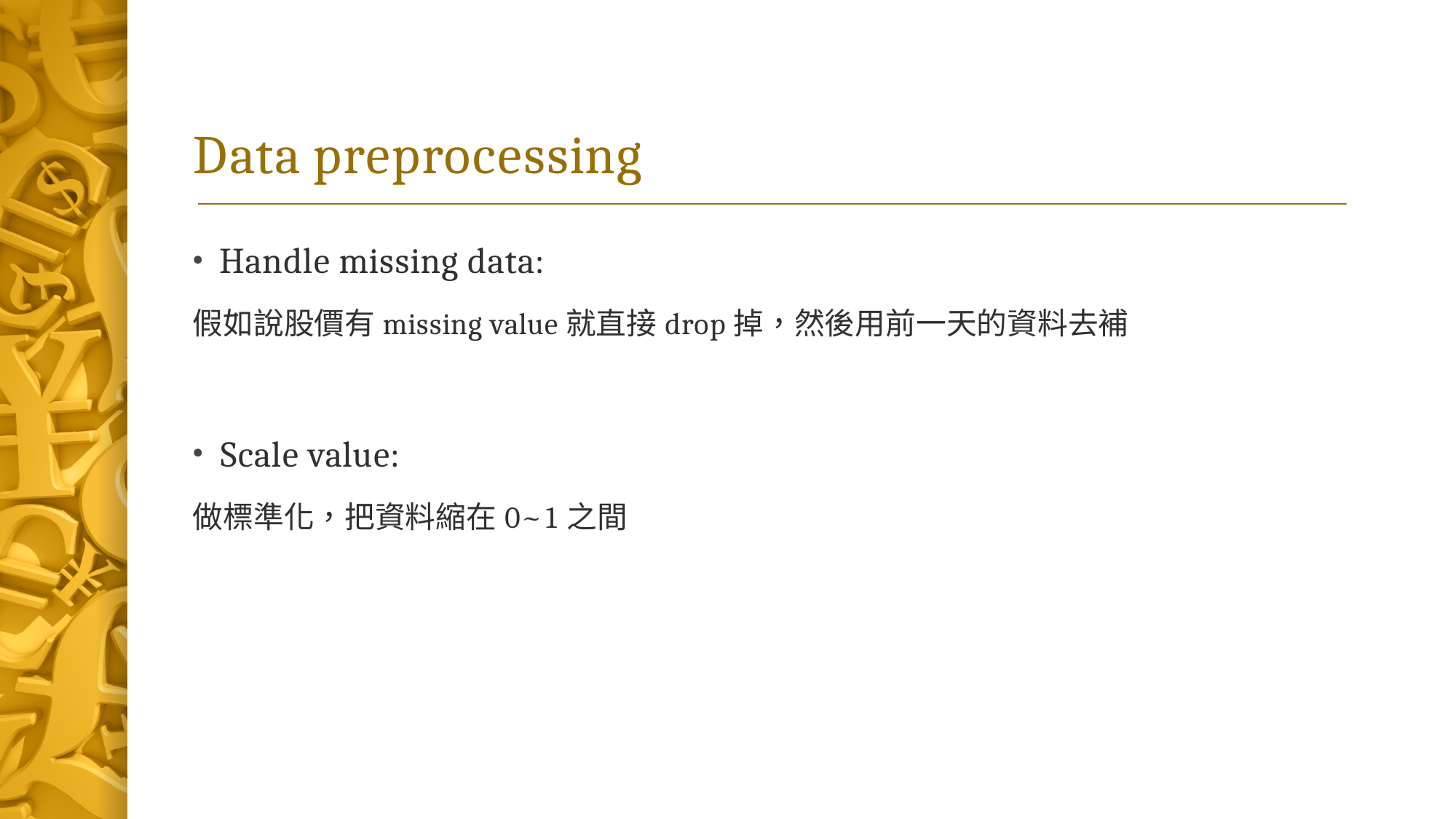

# Data preprocessing
Handle missing data:
假如說股價有missing value就直接drop掉，然後用前一天的資料去補

Scale value:
做標準化，把資料縮在0~1之間